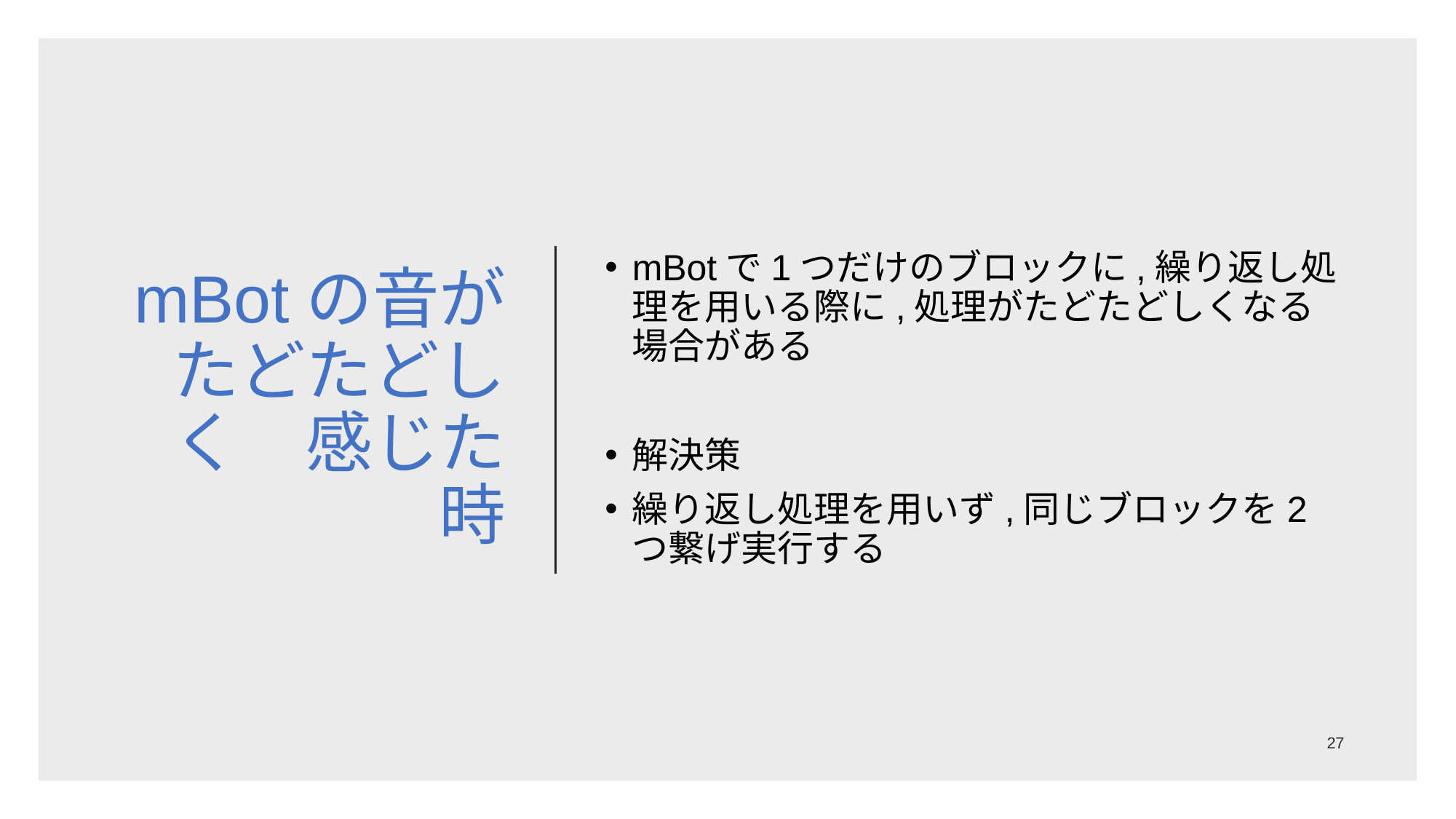

# mBotの音がたどたどしく　感じた時
mBotで1つだけのブロックに,繰り返し処理を用いる際に,処理がたどたどしくなる場合がある

解決策
繰り返し処理を用いず,同じブロックを2つ繋げ実行する
27